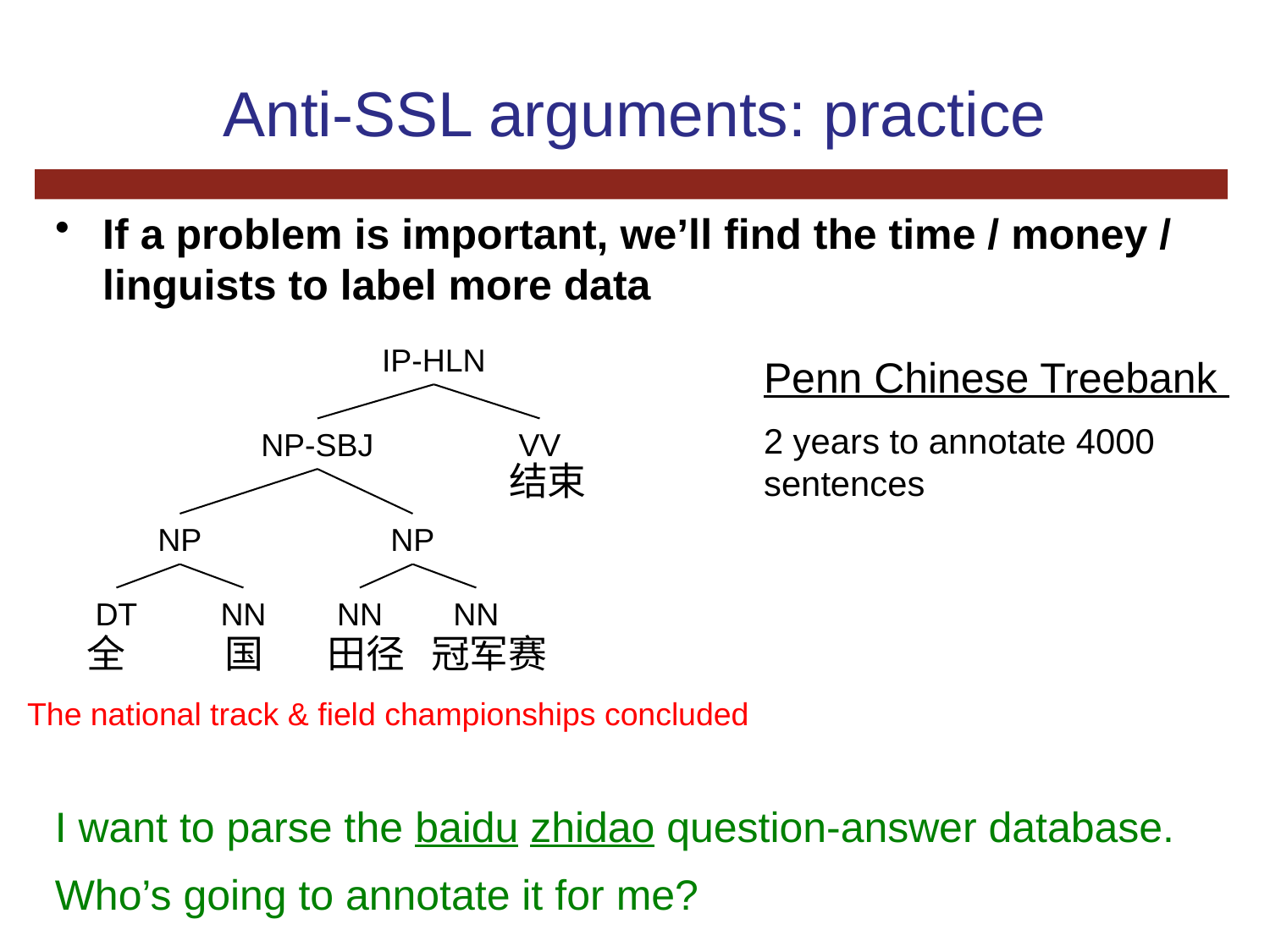

# Anti-SSL arguments: practice
If a problem is important, we’ll find the time / money / linguists to label more data
IP-HLN
Penn Chinese Treebank
2 years to annotate 4000 sentences
NP-SBJ
VV
结束
NP
NP
DT
NN
NN
NN
全
国
田径
冠军赛
The national track & field championships concluded
I want to parse the baidu zhidao question-answer database.
Who’s going to annotate it for me?